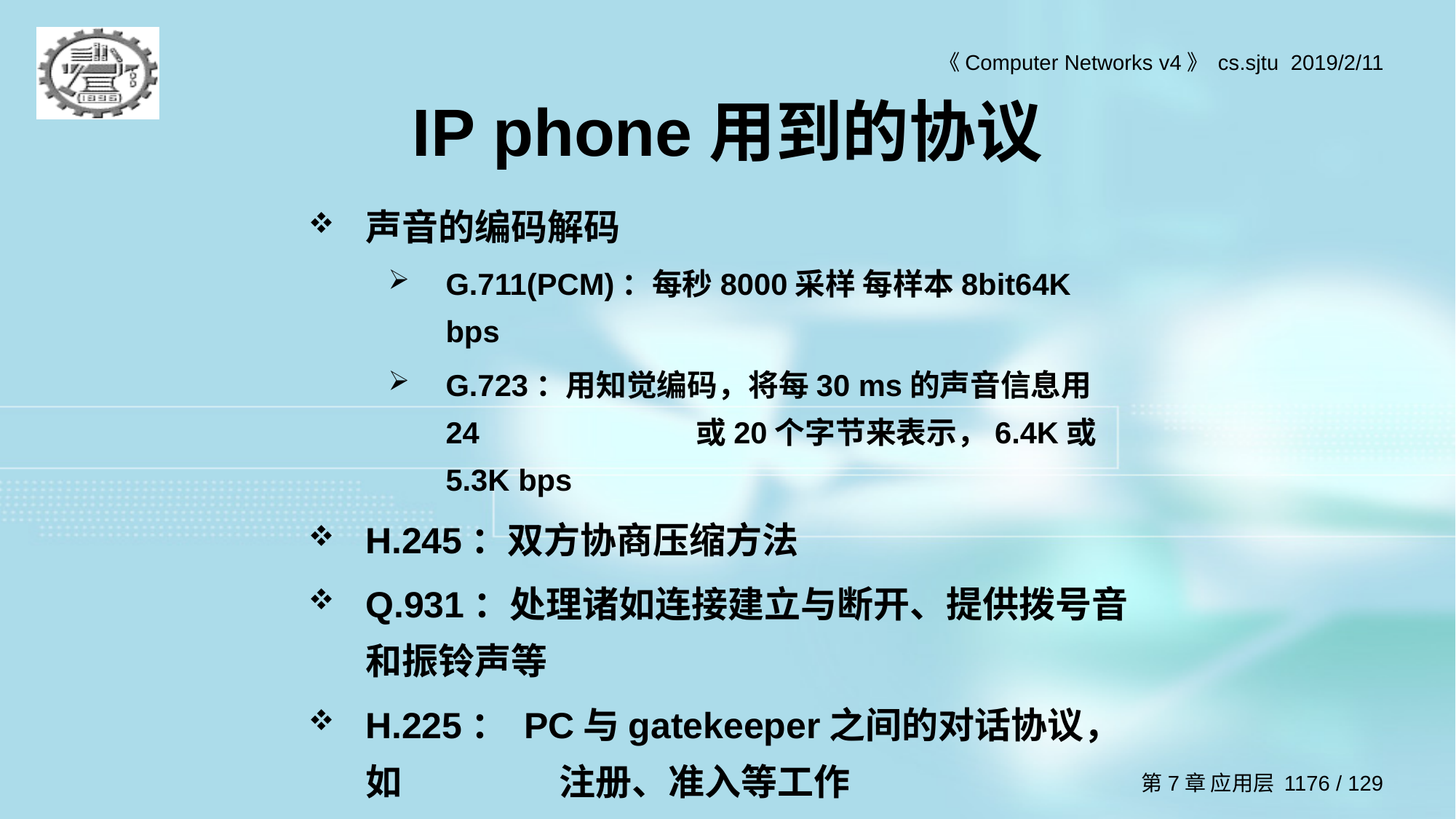

# IP phone用到的协议
声音的编码解码
G.711(PCM)：每秒8000采样 每样本8bit64K bps
G.723：用知觉编码，将每30 ms的声音信息用24		或20个字节来表示，6.4K或5.3K bps
H.245：双方协商压缩方法
Q.931：处理诸如连接建立与断开、提供拨号音	和振铃声等
H.225： PC与gatekeeper之间的对话协议，如	注册、准入等工作